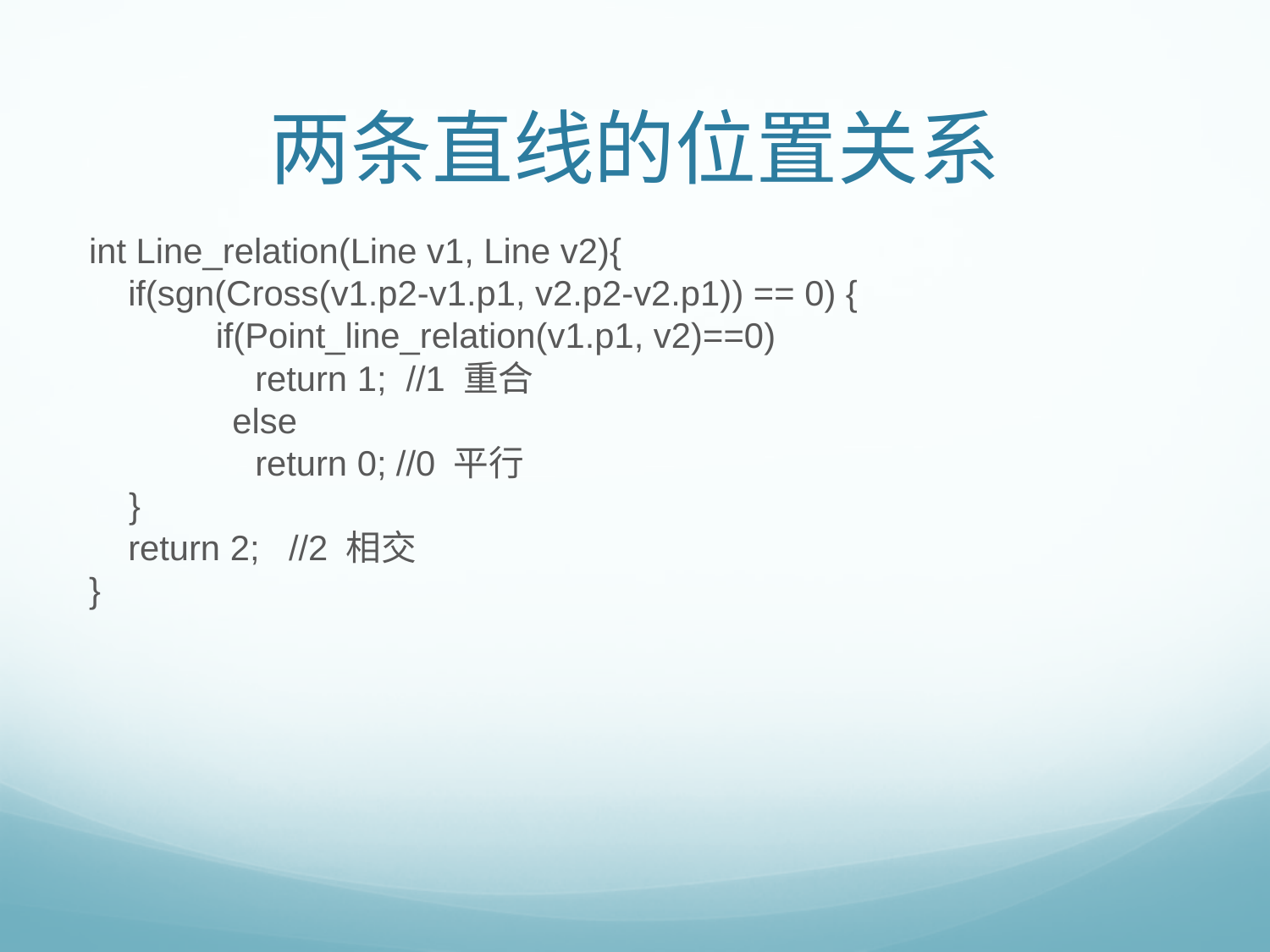

# 两条直线的位置关系
int Line_relation(Line v1, Line v2){
    if(sgn(Cross(v1.p2-v1.p1, v2.p2-v2.p1)) == 0) {
             if(Point_line_relation(v1.p1, v2)==0)
	    return 1;  //1 重合
	 else
	    return 0; //0 平行
    }
    return 2;   //2 相交
}